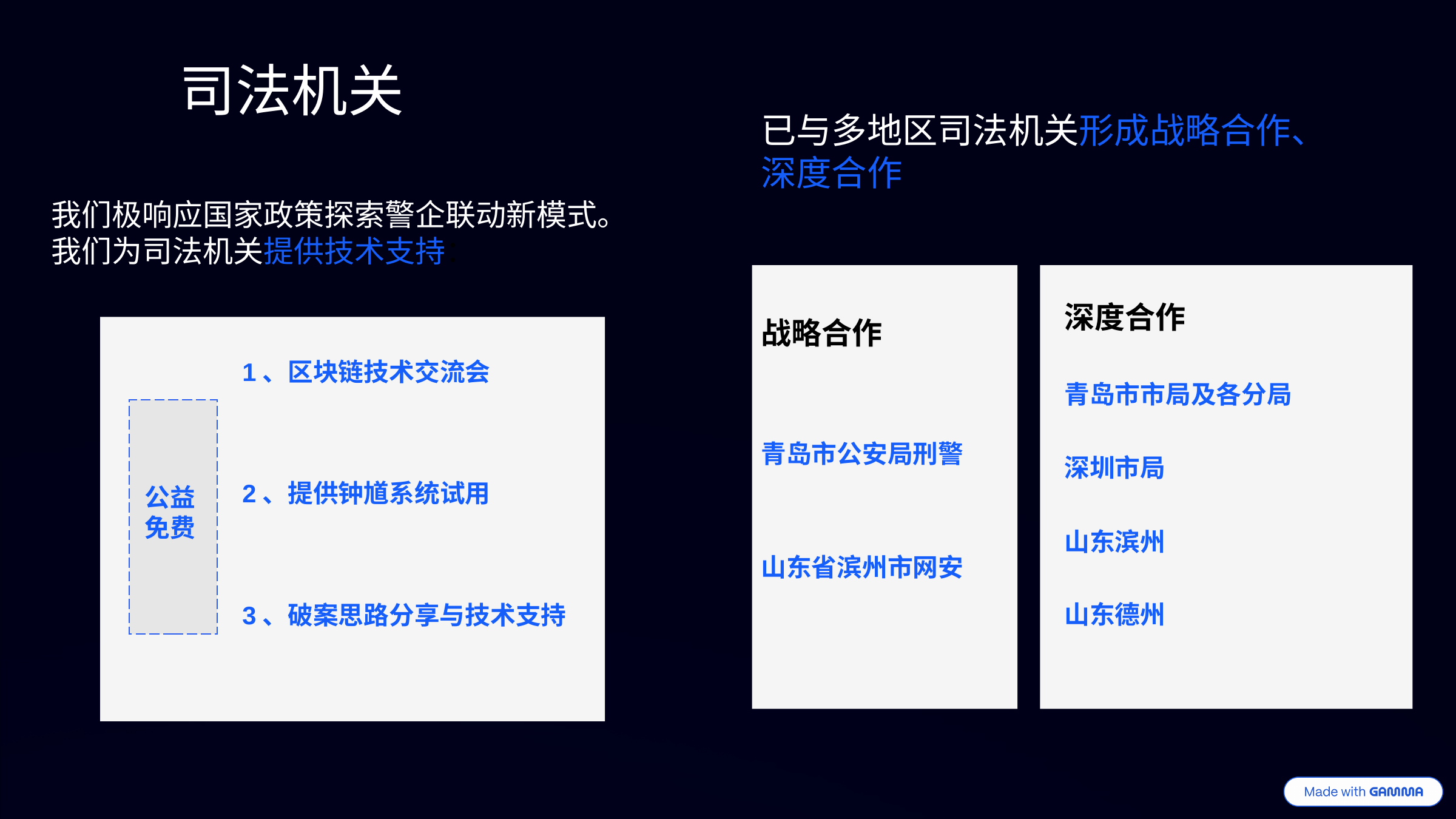

司法机关
已与多地区司法机关形成战略合作、深度合作
我们极响应国家政策探索警企联动新模式。我们为司法机关提供技术支持：

深度合作
青岛市市局及各分局
深圳市局
山东滨州
山东德州

战略合作
青岛市公安局刑警
山东省滨州市网安

1、区块链技术交流会
2、提供钟馗系统试用
3、破案思路分享与技术支持

公益
免费